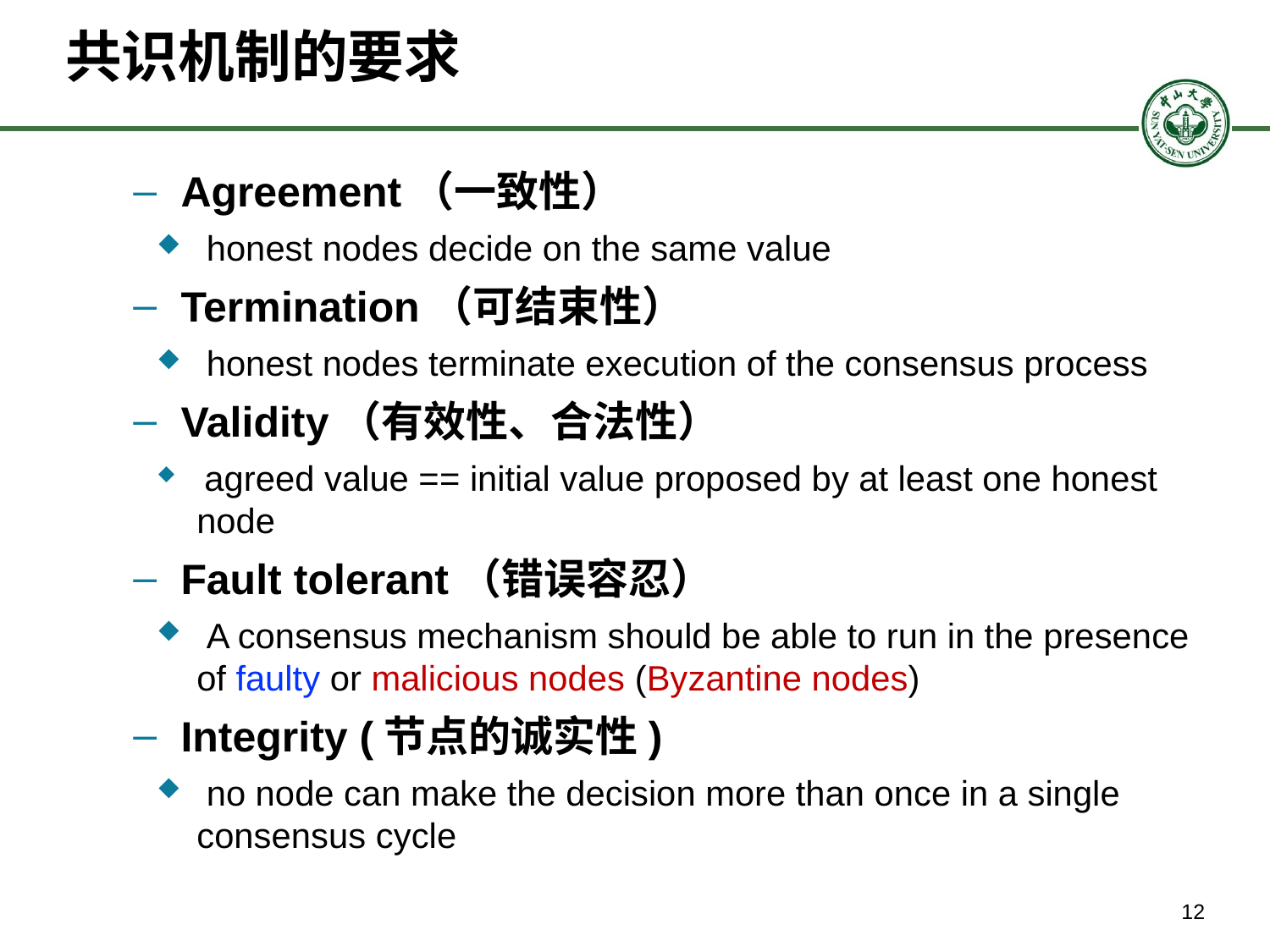

# 共识机制的要求
Agreement（一致性）
 honest nodes decide on the same value
Termination（可结束性）
 honest nodes terminate execution of the consensus process
Validity（有效性、合法性）
 agreed value == initial value proposed by at least one honest node
Fault tolerant（错误容忍）
 A consensus mechanism should be able to run in the presence of faulty or malicious nodes (Byzantine nodes)
Integrity (节点的诚实性)
 no node can make the decision more than once in a single consensus cycle